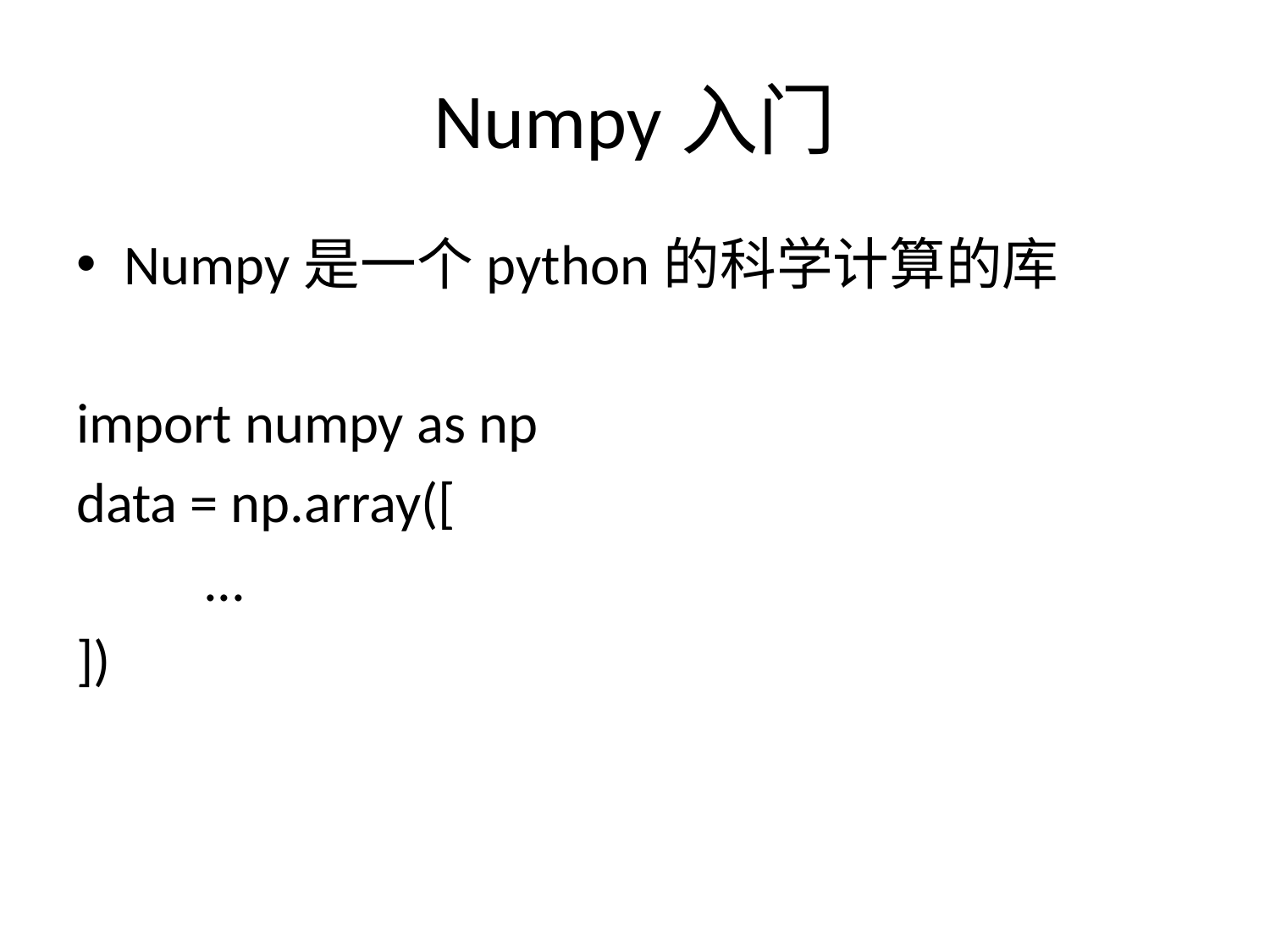

# Numpy入门
Numpy是一个python的科学计算的库

import numpy as np
data = np.array([
	...
])